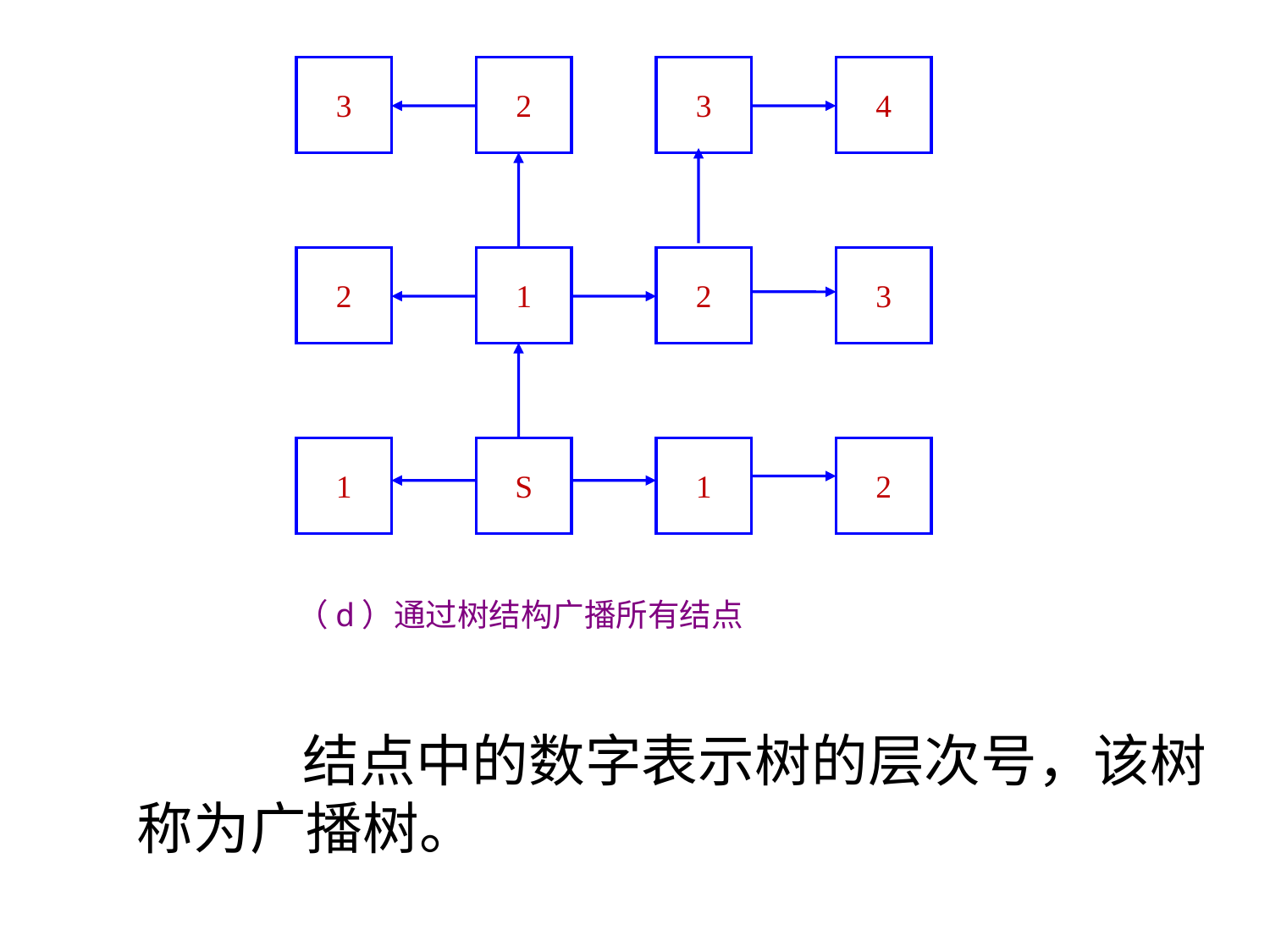

3
2
3
4

2
1
2
3

1
S
1
2

（d）通过树结构广播所有结点
		  结点中的数字表示树的层次号，该树称为广播树。